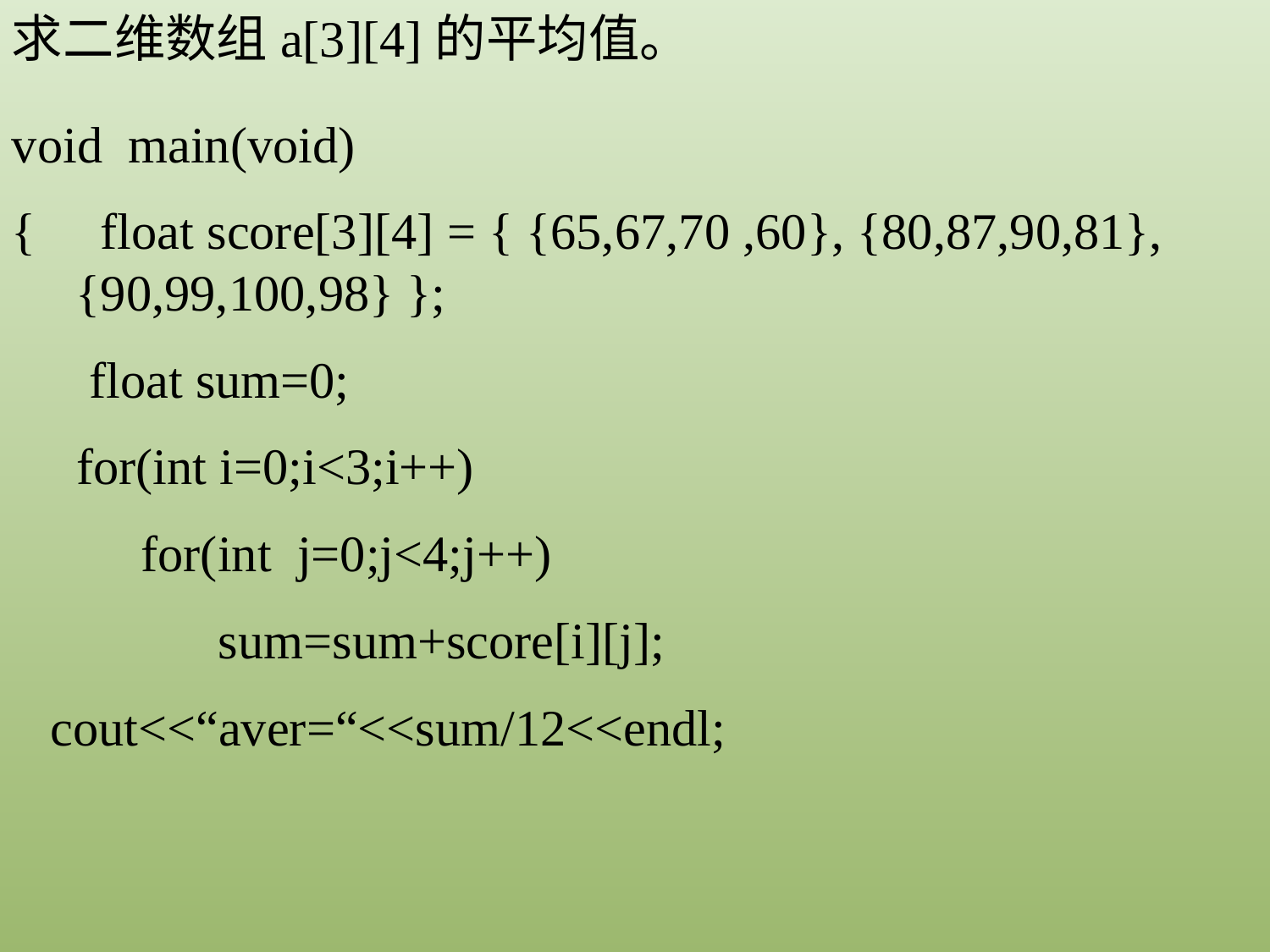

求二维数组a[3][4]的平均值。
void  main(void)
{     float score[3][4] = { {65,67,70 ,60}, {80,87,90,81},             {90,99,100,98} };
      float sum=0;
     for(int i=0;i<3;i++)
          for(int  j=0;j<4;j++)
                sum=sum+score[i][j];
   cout<<“aver=“<<sum/12<<endl;
473